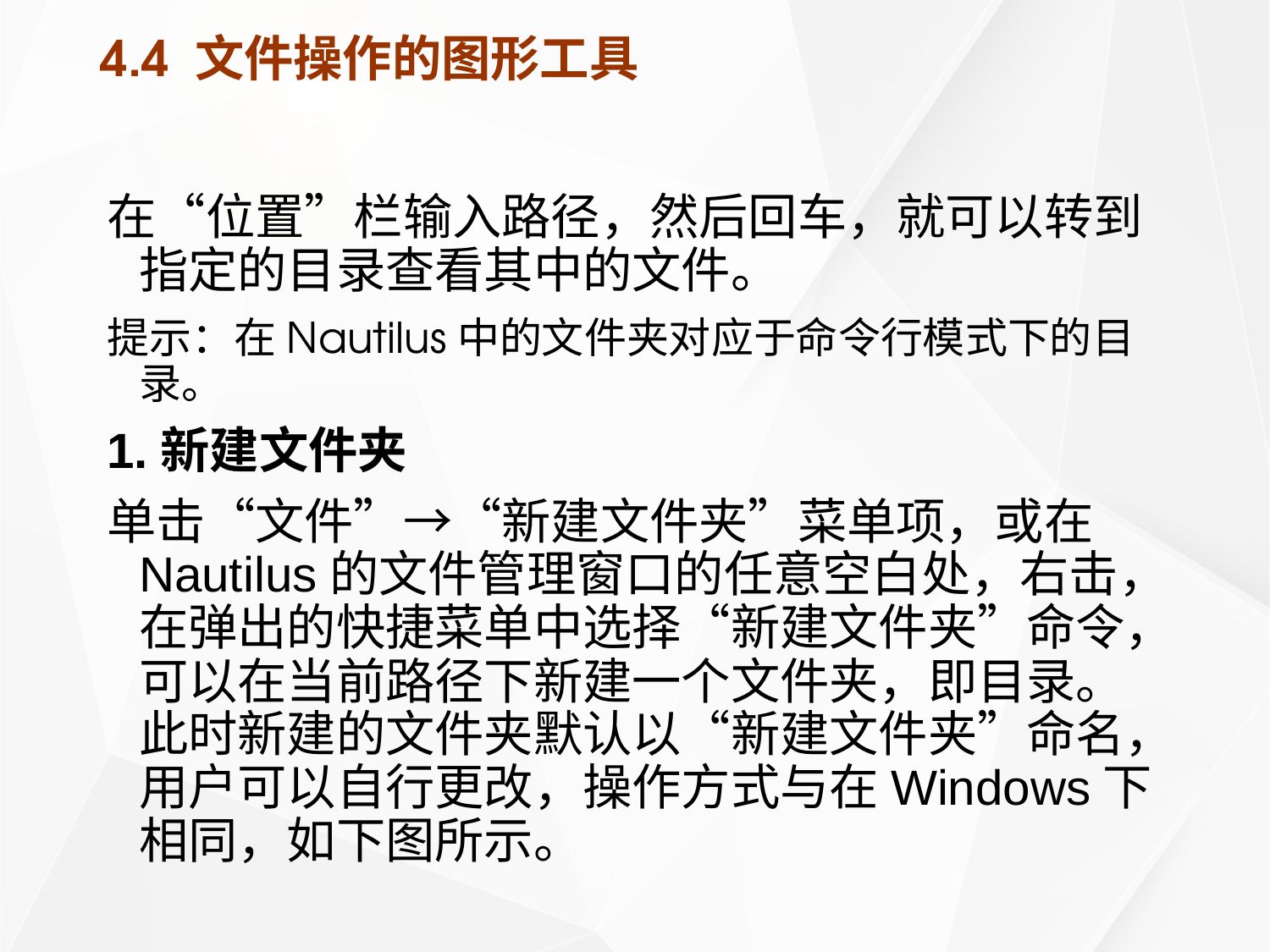

# 4.4 文件操作的图形工具
在“位置”栏输入路径，然后回车，就可以转到指定的目录查看其中的文件。
提示：在Nautilus中的文件夹对应于命令行模式下的目录。
1.新建文件夹
单击“文件”→“新建文件夹”菜单项，或在Nautilus的文件管理窗口的任意空白处，右击，在弹出的快捷菜单中选择“新建文件夹”命令，可以在当前路径下新建一个文件夹，即目录。此时新建的文件夹默认以“新建文件夹”命名，用户可以自行更改，操作方式与在Windows下相同，如下图所示。